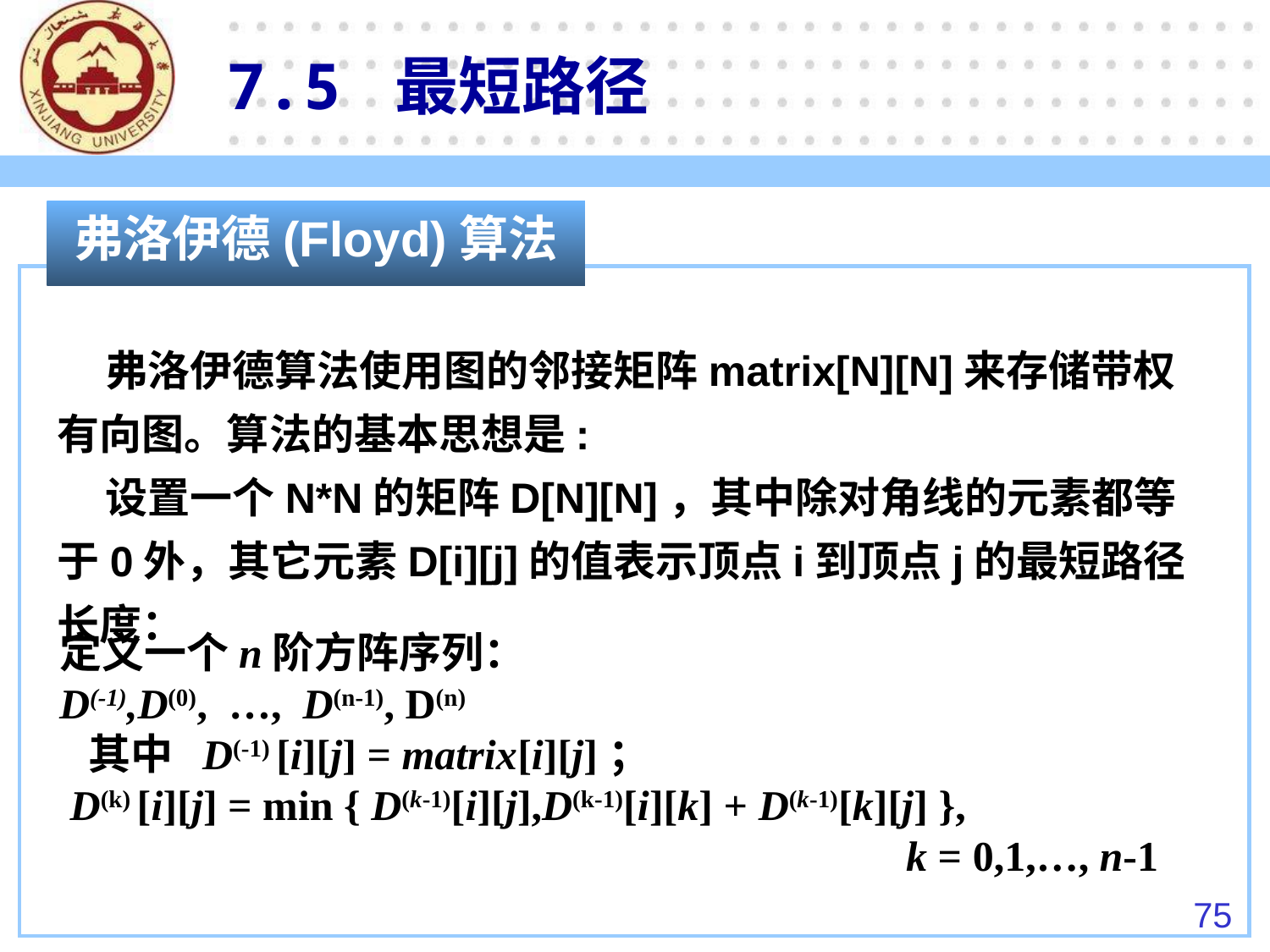

7.5 最短路径
弗洛伊德(Floyd)算法

    弗洛伊德算法使用图的邻接矩阵matrix[N][N]来存储带权有向图。算法的基本思想是:
    设置一个N*N的矩阵D[N][N]，其中除对角线的元素都等于0外，其它元素D[i][j]的值表示顶点i到顶点j的最短路径长度：
定义一个n阶方阵序列：
D(-1),D(0),  …,  D(n-1), D(n)
  其中  D(-1) [i][j] = matrix[i][j]；
 D(k) [i][j] = min { D(k-1)[i][j],D(k-1)[i][k] + D(k-1)[k][j] },
                                                                                k = 0,1,…, n-1
75